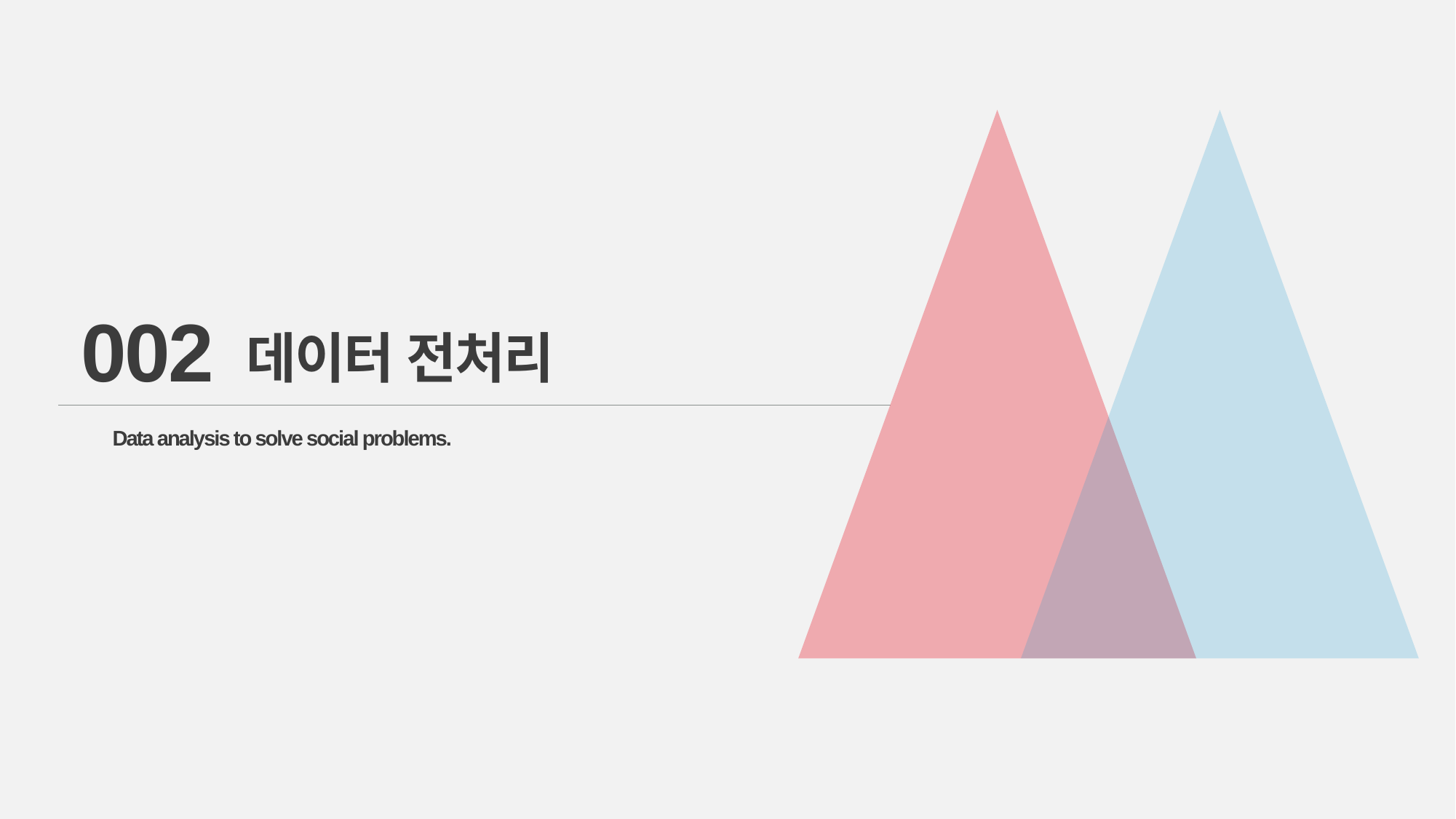

002
데이터 전처리
Data analysis to solve social problems.